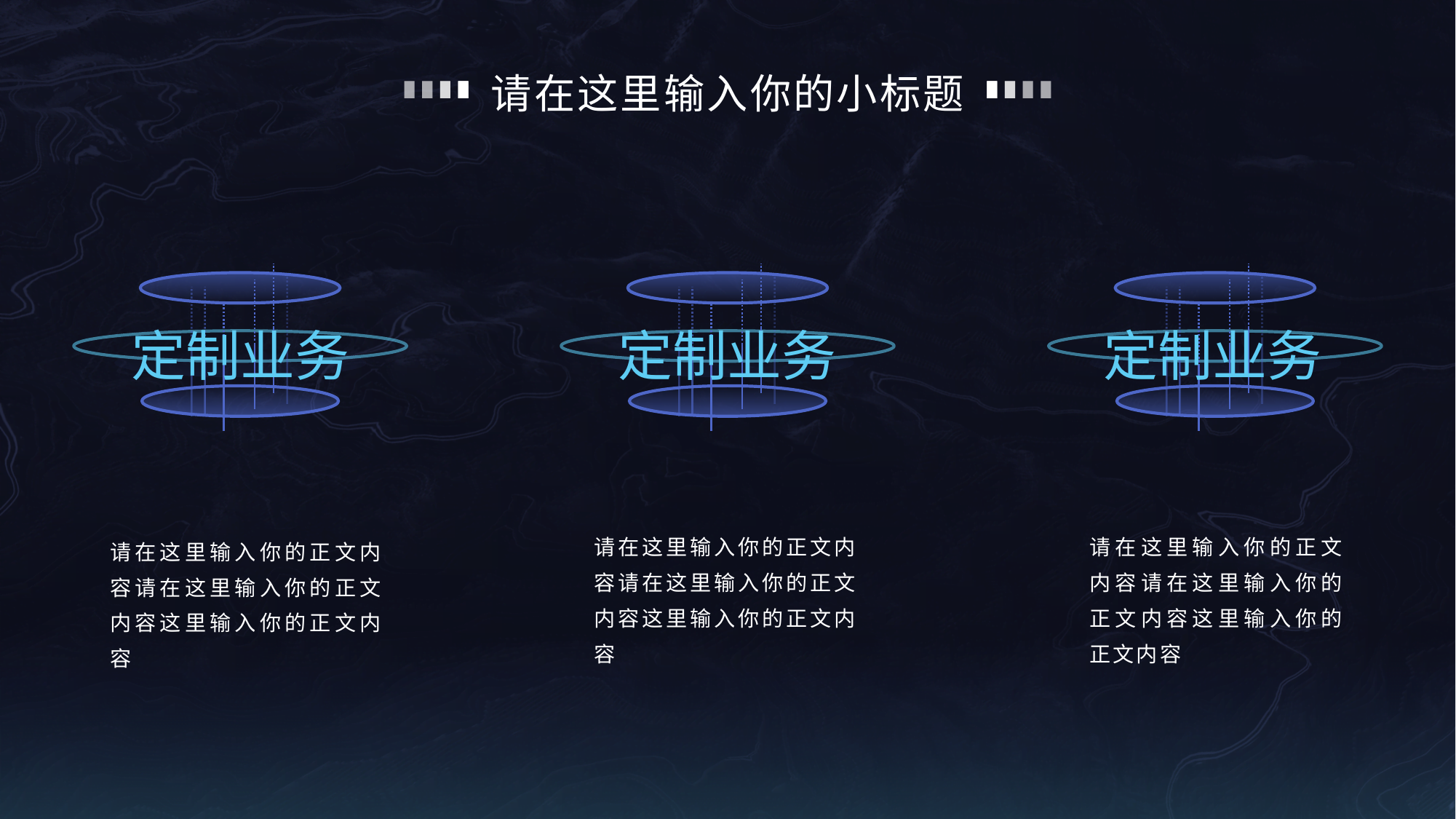

请在这里输入你的小标题

定制业务
定制业务
定制业务
请在这里输入你的正文内容请在这里输入你的正文内容这里输入你的正文内容
请在这里输入你的正文内容请在这里输入你的正文内容这里输入你的正文内容
请在这里输入你的正文内容请在这里输入你的正文内容这里输入你的正文内容